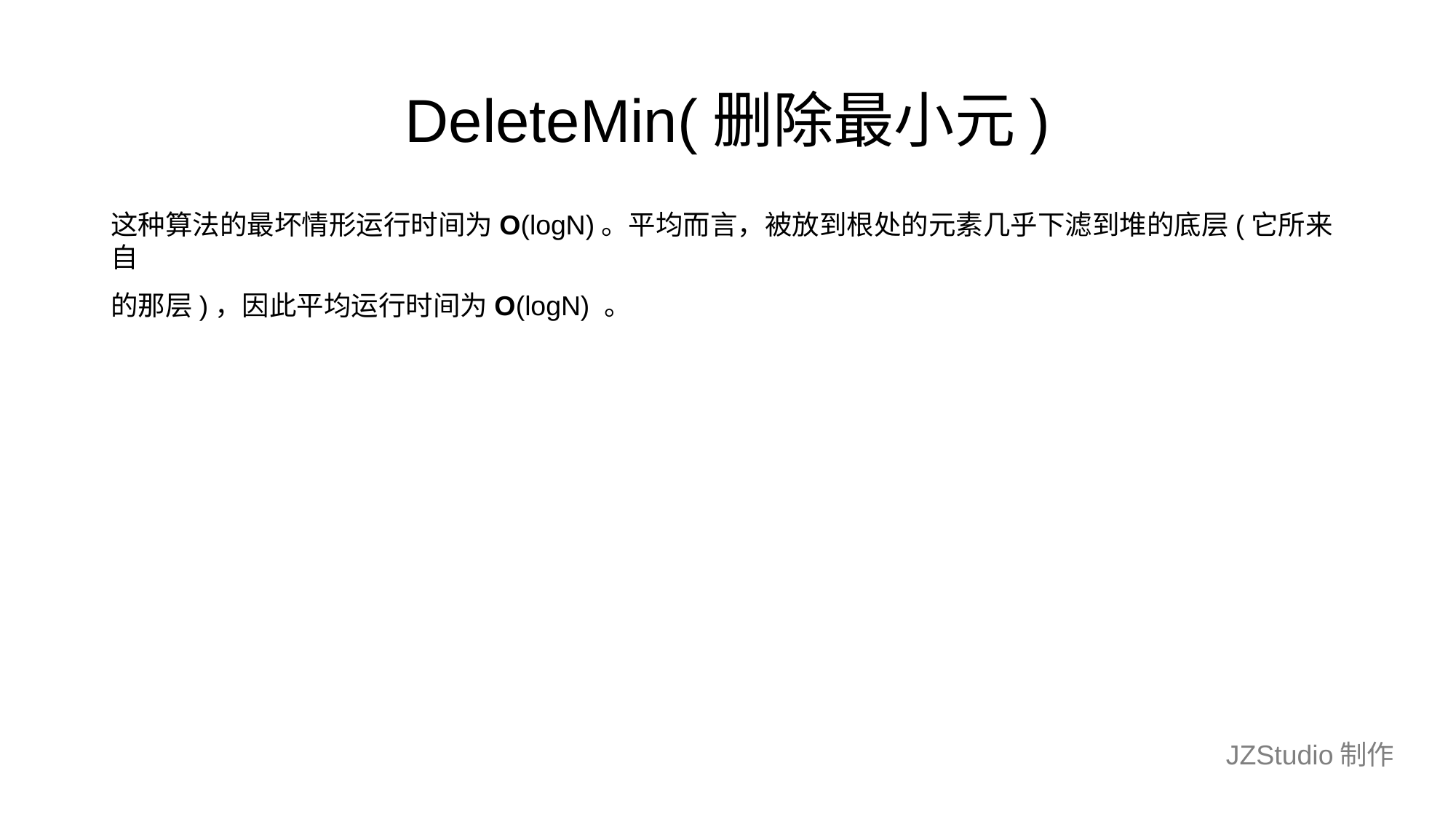

# DeleteMin(删除最小元)
这种算法的最坏情形运行时间为O(logN)。平均而言，被放到根处的元素几乎下滤到堆的底层(它所来自
的那层)，因此平均运行时间为O(logN) 。